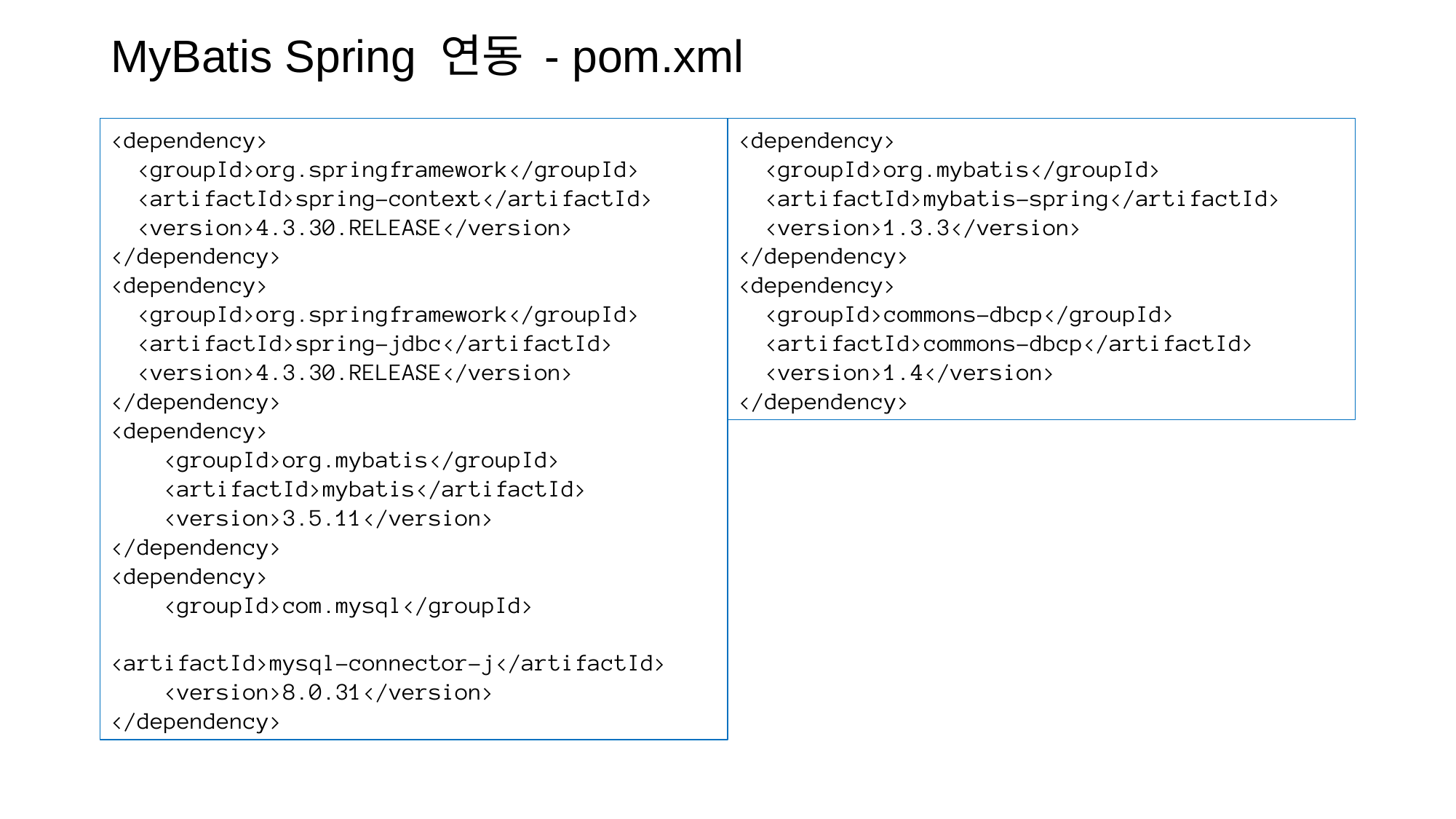

# MyBatis Spring 연동 - pom.xml
<dependency>
  <groupId>org.mybatis</groupId>
  <artifactId>mybatis-spring</artifactId>
  <version>1.3.3</version>
</dependency>
<dependency>
  <groupId>commons-dbcp</groupId>
  <artifactId>commons-dbcp</artifactId>
  <version>1.4</version>
</dependency>
<dependency>
  <groupId>org.springframework</groupId>
  <artifactId>spring-context</artifactId>
  <version>4.3.30.RELEASE</version>
</dependency>
<dependency>
  <groupId>org.springframework</groupId>
  <artifactId>spring-jdbc</artifactId>
  <version>4.3.30.RELEASE</version>
</dependency>
<dependency>
    <groupId>org.mybatis</groupId>
    <artifactId>mybatis</artifactId>
    <version>3.5.11</version>
</dependency>
<dependency>
    <groupId>com.mysql</groupId>
    <artifactId>mysql-connector-j</artifactId>
    <version>8.0.31</version>
</dependency>